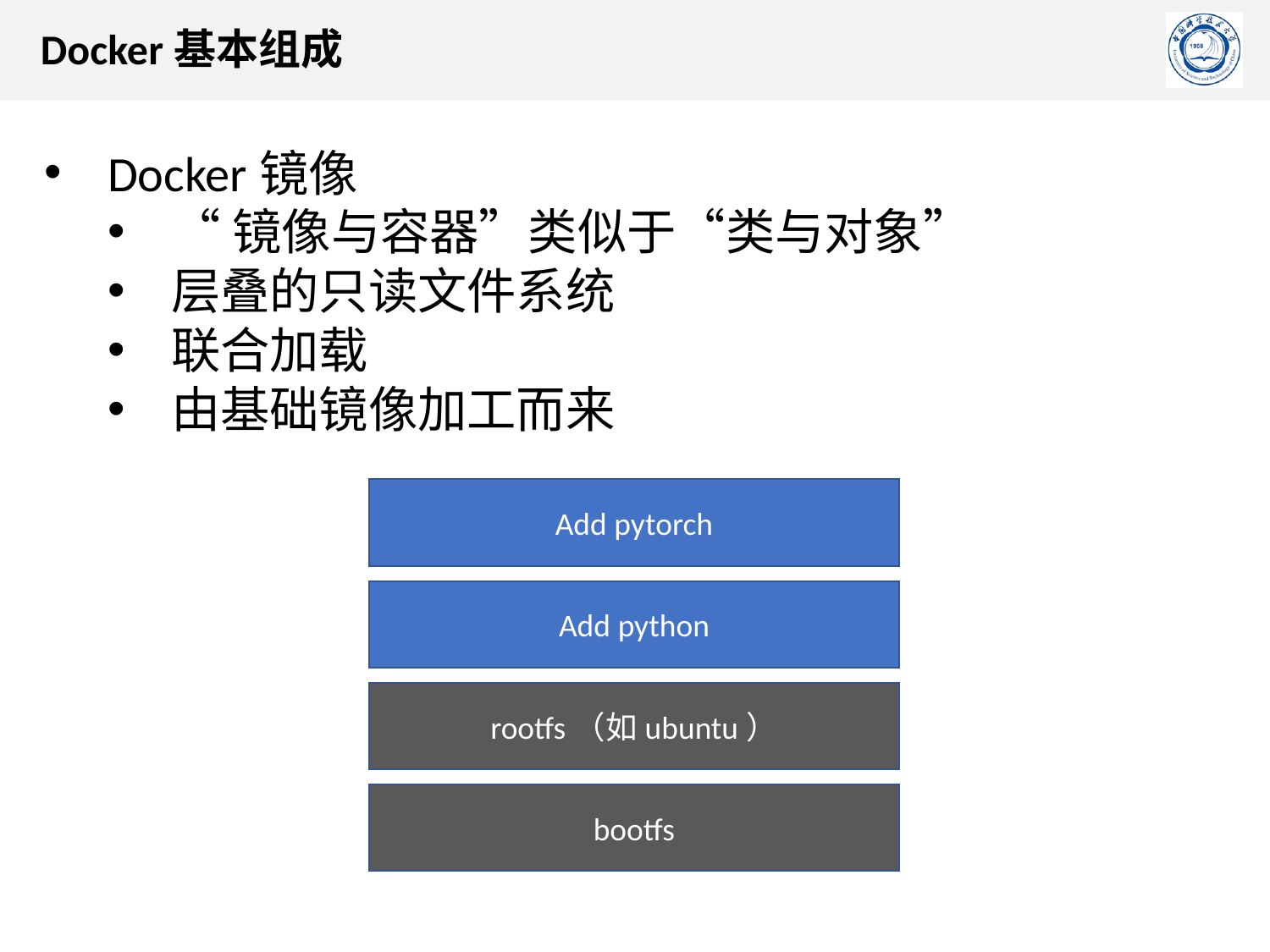

Docker基本组成
Docker镜像
“镜像与容器”类似于“类与对象”
层叠的只读文件系统
联合加载
由基础镜像加工而来

Add pytorch
Add python
rootfs（如ubuntu）
bootfs